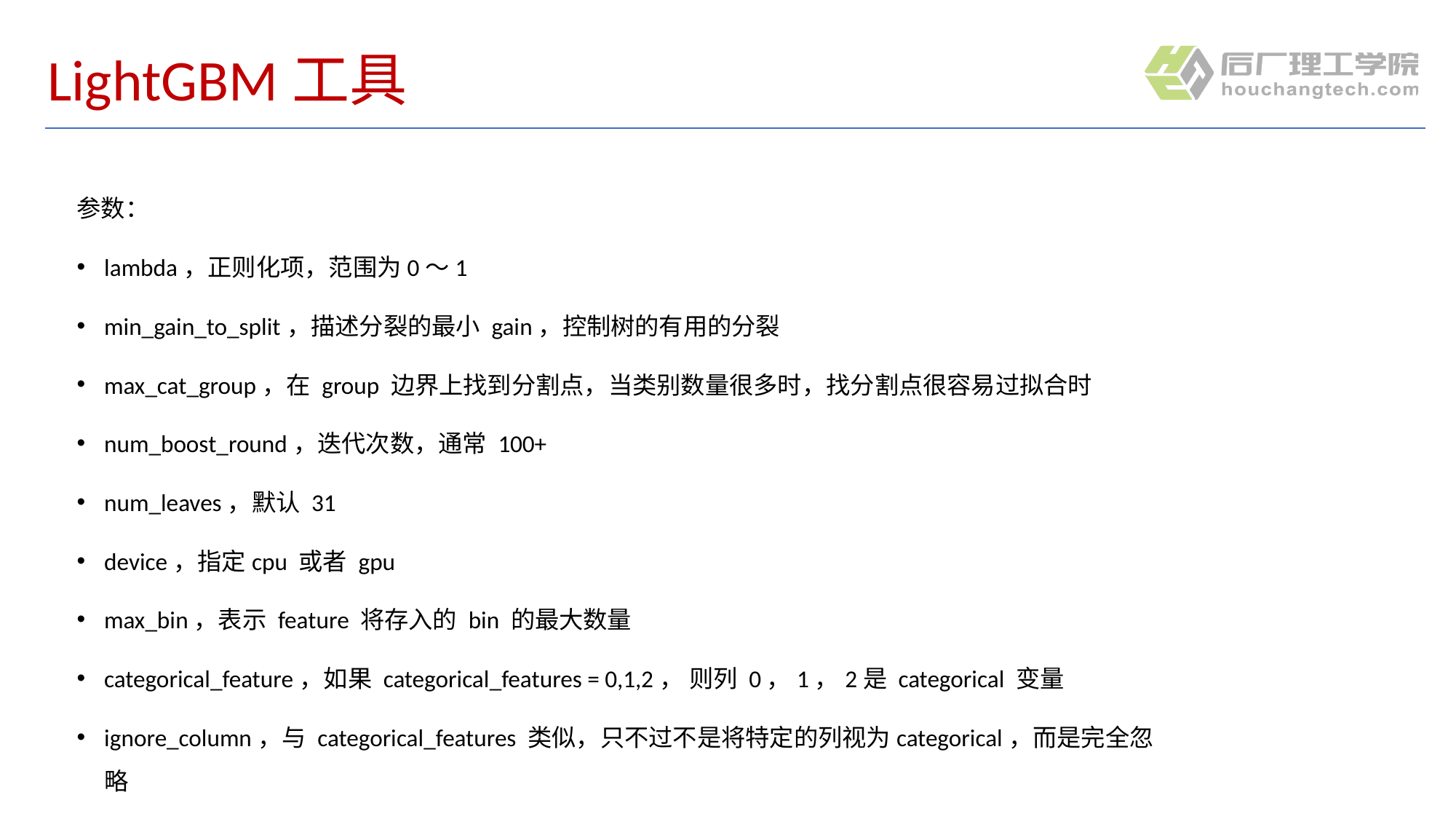

# LightGBM工具
参数：
lambda，正则化项，范围为0～1
min_gain_to_split，描述分裂的最小 gain，控制树的有用的分裂
max_cat_group，在 group 边界上找到分割点，当类别数量很多时，找分割点很容易过拟合时
num_boost_round，迭代次数，通常 100+
num_leaves，默认 31
device，指定cpu 或者 gpu
max_bin，表示 feature 将存入的 bin 的最大数量
categorical_feature，如果 categorical_features = 0,1,2， 则列 0，1，2是 categorical 变量
ignore_column，与 categorical_features 类似，只不过不是将特定的列视为categorical，而是完全忽略